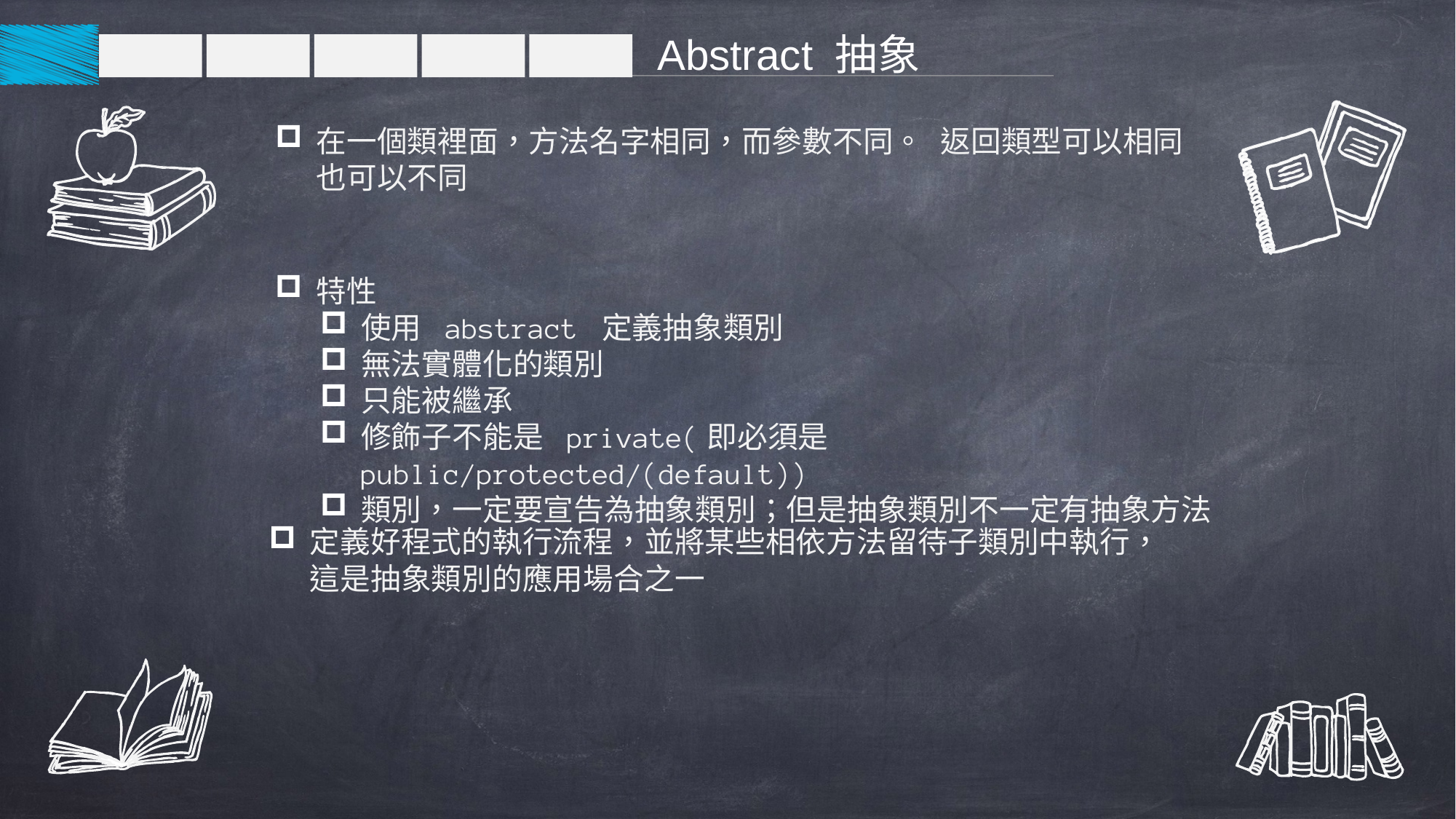

Abstract 抽象

在一個類裡面，方法名字相同，而參數不同。 返回類型可以相同也可以不同
特性
使用 abstract 定義抽象類別
無法實體化的類別
只能被繼承
修飾子不能是 private(即必須是 public/protected/(default))
類別，一定要宣告為抽象類別；但是抽象類別不一定有抽象方法
定義好程式的執行流程，並將某些相依方法留待子類別中執行，這是抽象類別的應用場合之一